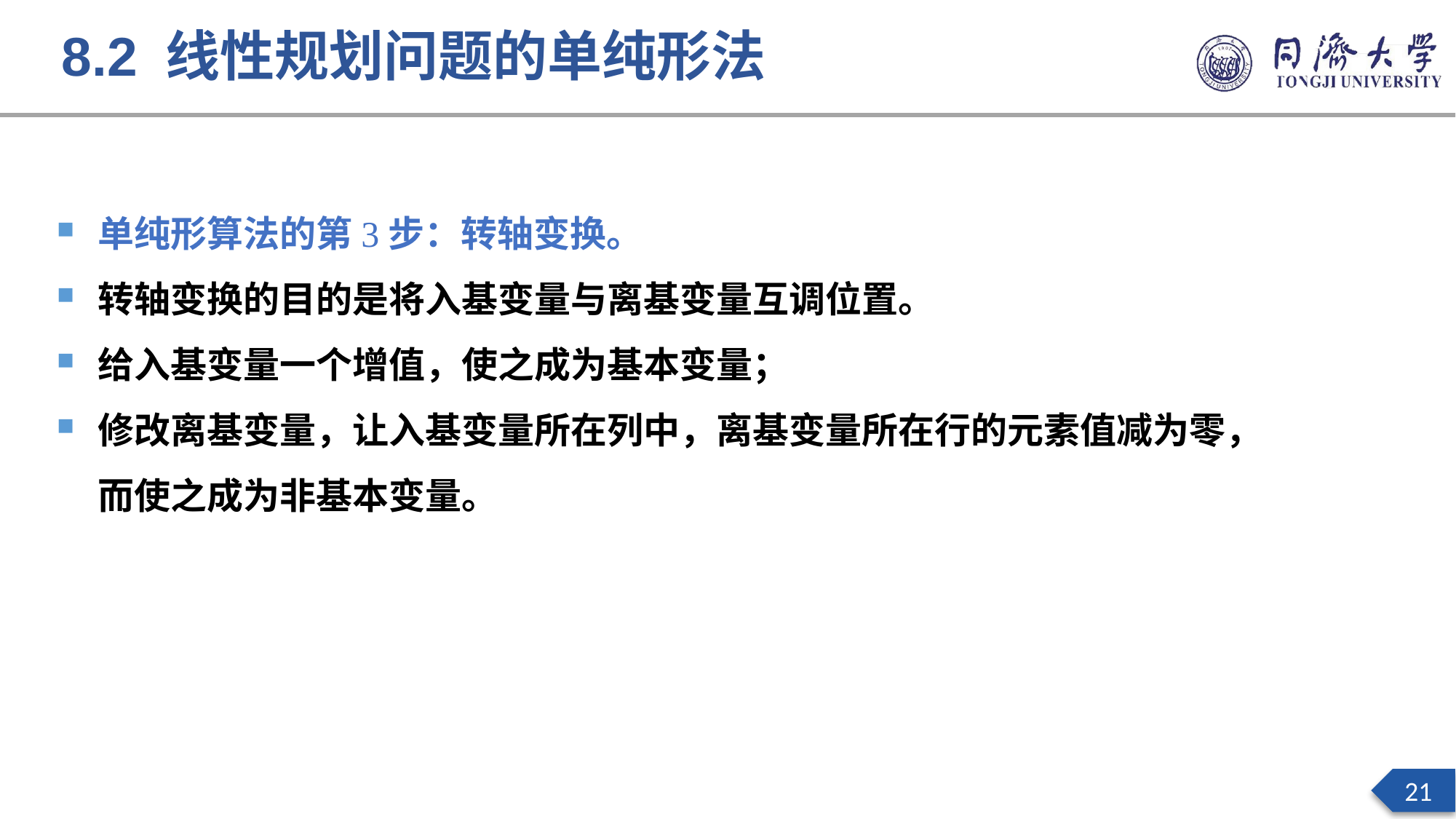

8.2 线性规划问题的单纯形法
单纯形算法的第3步：转轴变换。
转轴变换的目的是将入基变量与离基变量互调位置。
给入基变量一个增值，使之成为基本变量；
修改离基变量，让入基变量所在列中，离基变量所在行的元素值减为零，而使之成为非基本变量。